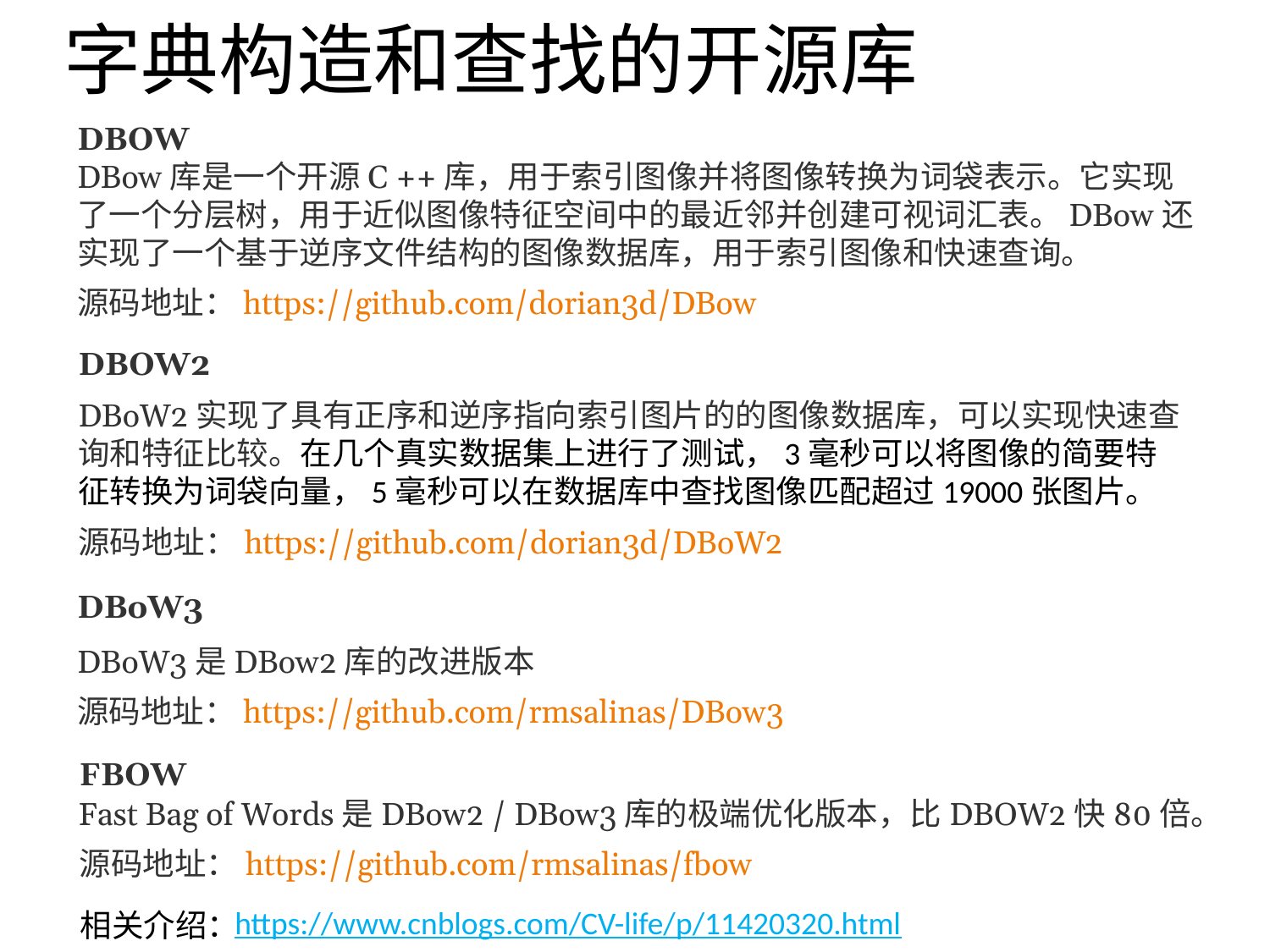

# 字典构造和查找的开源库
DBOW
DBow库是一个开源C ++库，用于索引图像并将图像转换为词袋表示。它实现了一个分层树，用于近似图像特征空间中的最近邻并创建可视词汇表。DBow还实现了一个基于逆序文件结构的图像数据库，用于索引图像和快速查询。
源码地址：https://github.com/dorian3d/DBow
DBOW2
DBoW2实现了具有正序和逆序指向索引图片的的图像数据库，可以实现快速查询和特征比较。在几个真实数据集上进行了测试，3毫秒可以将图像的简要特征转换为词袋向量，5毫秒可以在数据库中查找图像匹配超过19000张图片。
源码地址：https://github.com/dorian3d/DBoW2
DBoW3
DBoW3是DBow2库的改进版本
源码地址：https://github.com/rmsalinas/DBow3
FBOW
Fast Bag of Words是DBow2 / DBow3库的极端优化版本，比DBOW2快80倍。
源码地址：https://github.com/rmsalinas/fbow
https://www.cnblogs.com/CV-life/p/11420320.html
相关介绍：